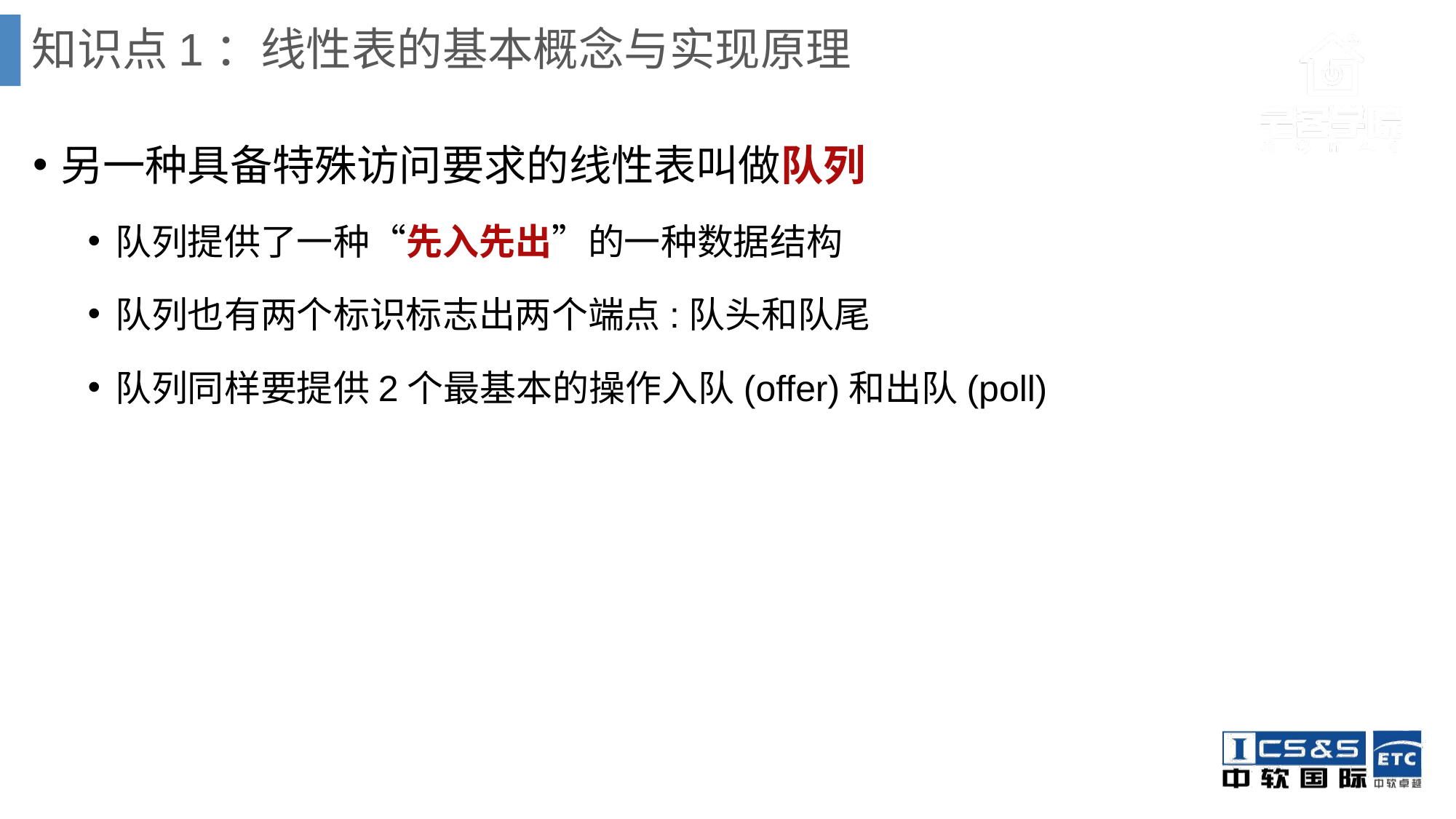

# 知识点1：线性表的基本概念与实现原理
另一种具备特殊访问要求的线性表叫做队列
队列提供了一种“先入先出”的一种数据结构
队列也有两个标识标志出两个端点:队头和队尾
队列同样要提供2个最基本的操作入队(offer)和出队(poll)